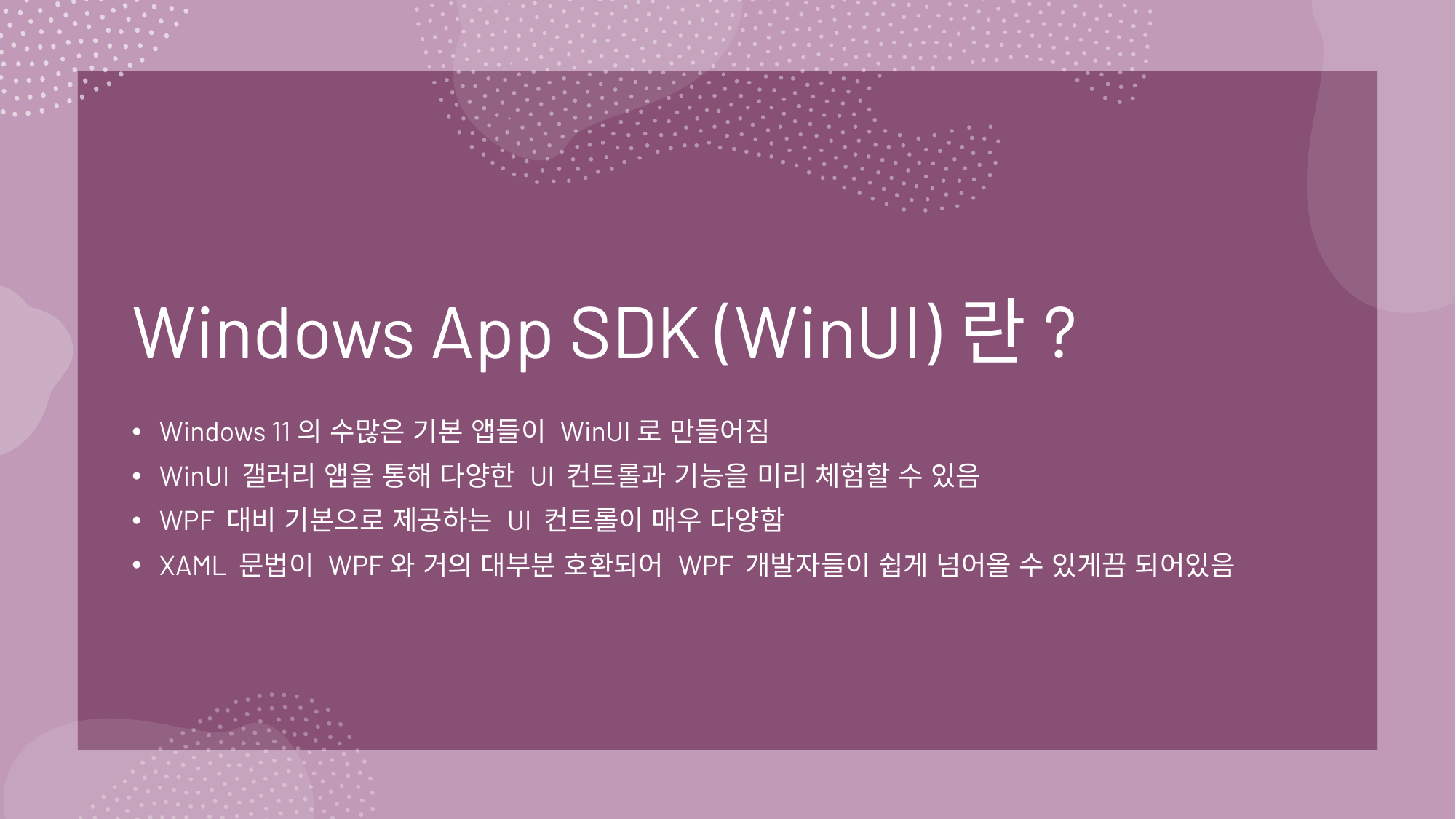

# Windows App SDK (WinUI)란?
Windows 11의 수많은 기본 앱들이 WinUI로 만들어짐
WinUI 갤러리 앱을 통해 다양한 UI 컨트롤과 기능을 미리 체험할 수 있음
WPF 대비 기본으로 제공하는 UI 컨트롤이 매우 다양함
XAML 문법이 WPF와 거의 대부분 호환되어 WPF 개발자들이 쉽게 넘어올 수 있게끔 되어있음